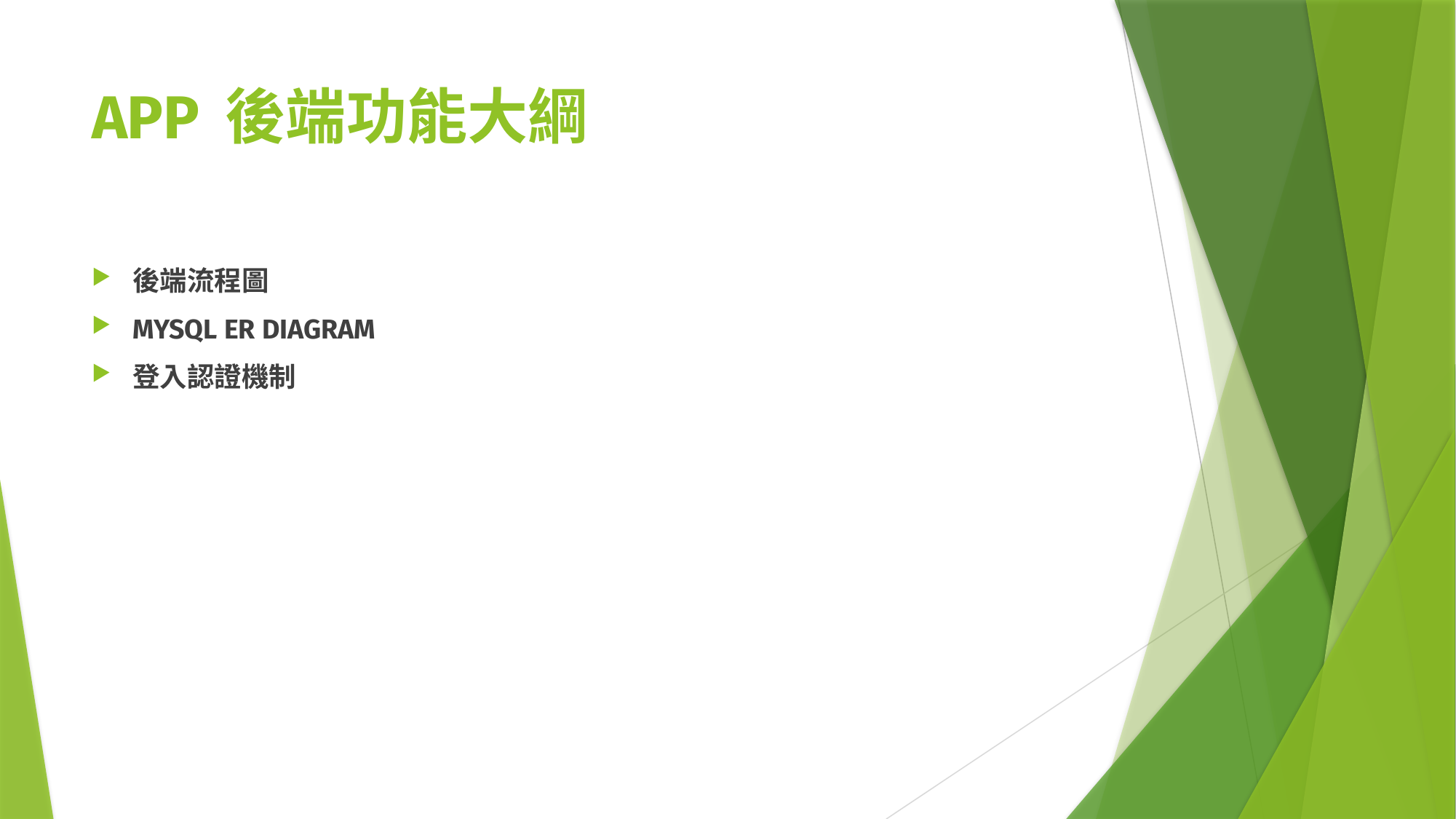

# APP 後端功能大綱
後端流程圖
MYSQL ER DIAGRAM
登入認證機制